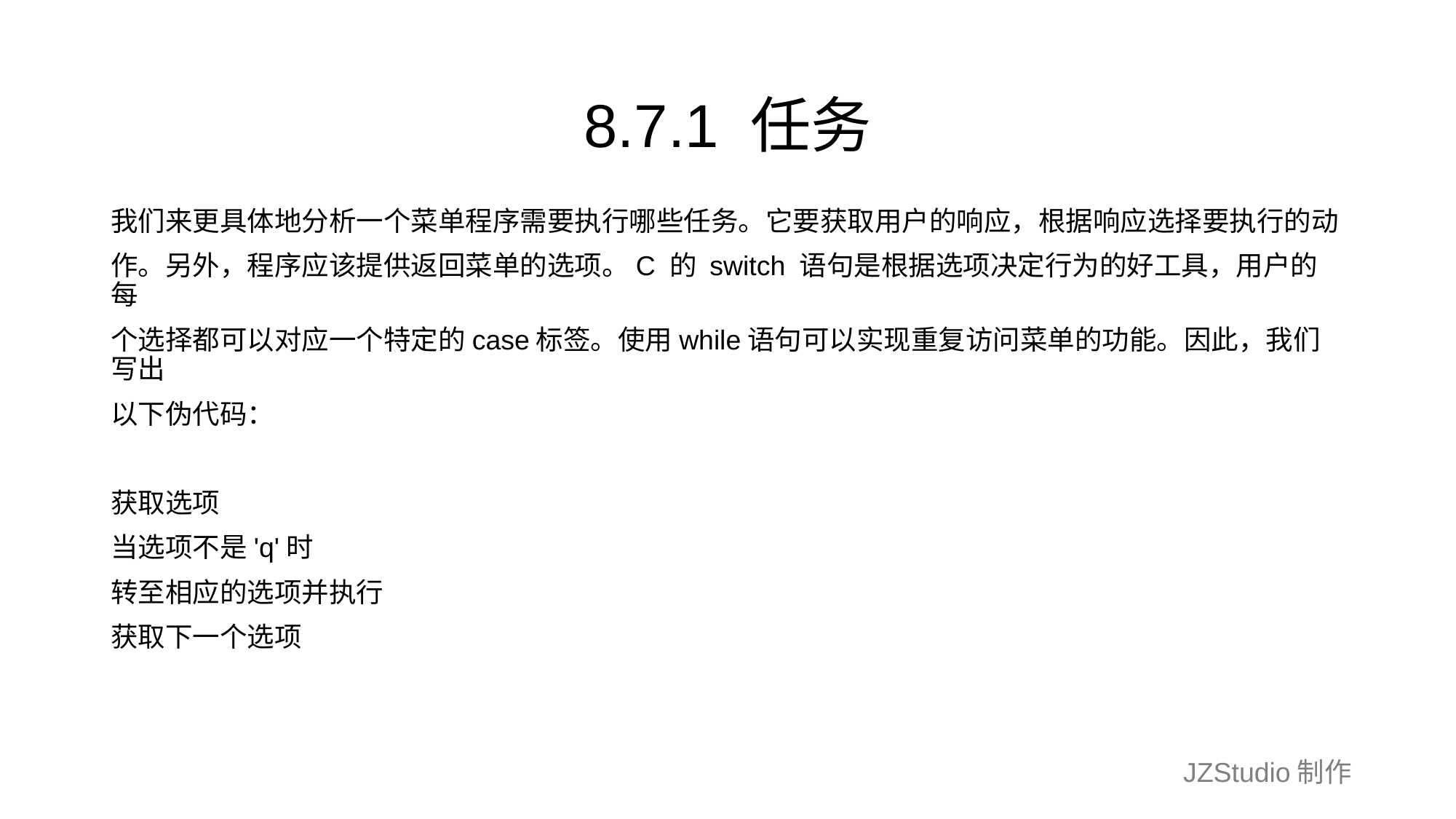

# 8.7.1 任务
我们来更具体地分析一个菜单程序需要执行哪些任务。它要获取用户的响应，根据响应选择要执行的动
作。另外，程序应该提供返回菜单的选项。C 的 switch 语句是根据选项决定行为的好工具，用户的每
个选择都可以对应一个特定的case标签。使用while语句可以实现重复访问菜单的功能。因此，我们写出
以下伪代码：

获取选项
当选项不是'q'时
转至相应的选项并执行
获取下一个选项